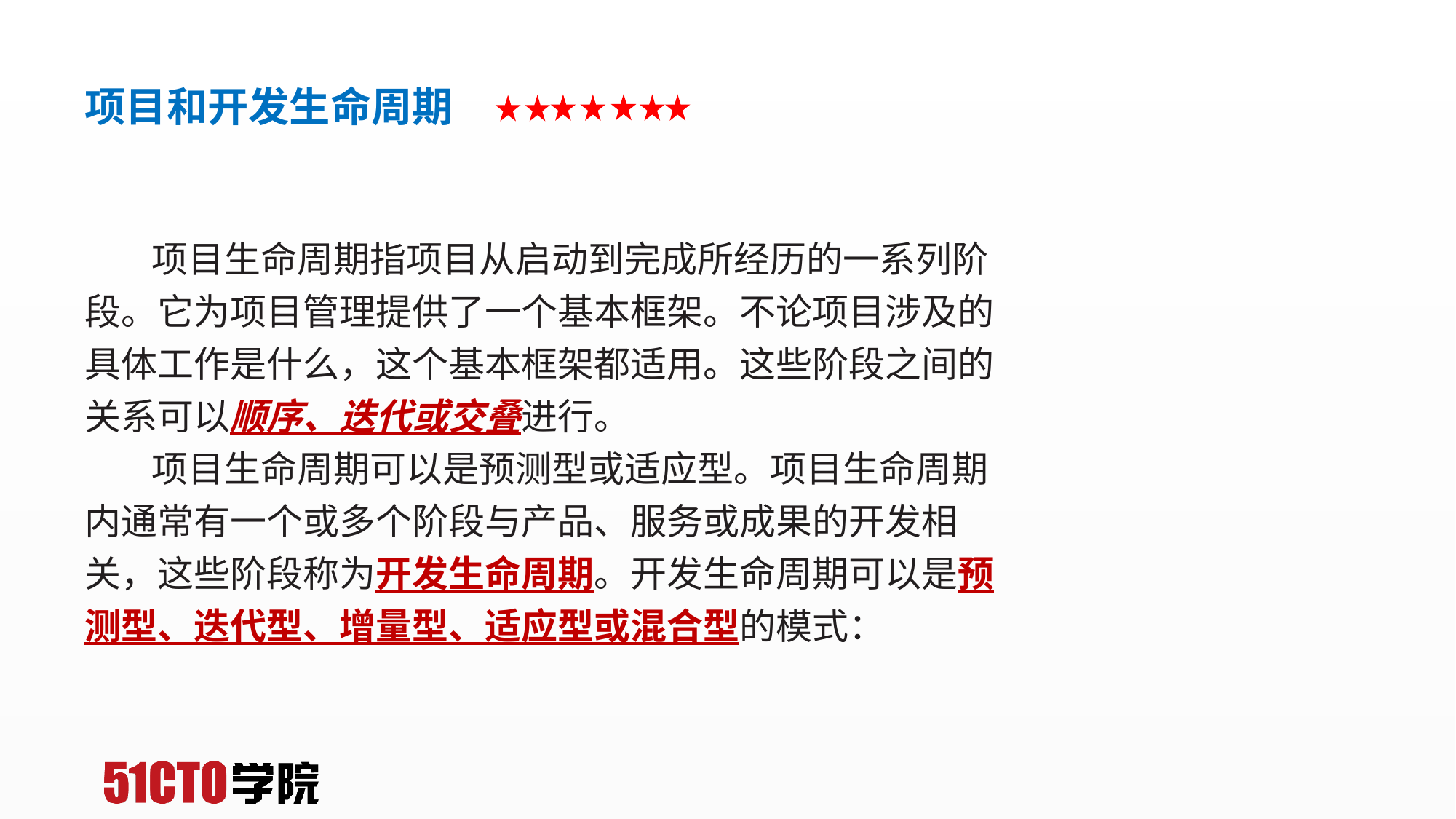

# 项目和开发生命周期

     项目生命周期指项目从启动到完成所经历的一系列阶段。它为项目管理提供了一个基本框架。不论项目涉及的具体工作是什么，这个基本框架都适用。这些阶段之间的关系可以顺序、迭代或交叠进行。
     项目生命周期可以是预测型或适应型。项目生命周期内通常有一个或多个阶段与产品、服务或成果的开发相关，这些阶段称为开发生命周期。开发生命周期可以是预测型、迭代型、增量型、适应型或混合型的模式：